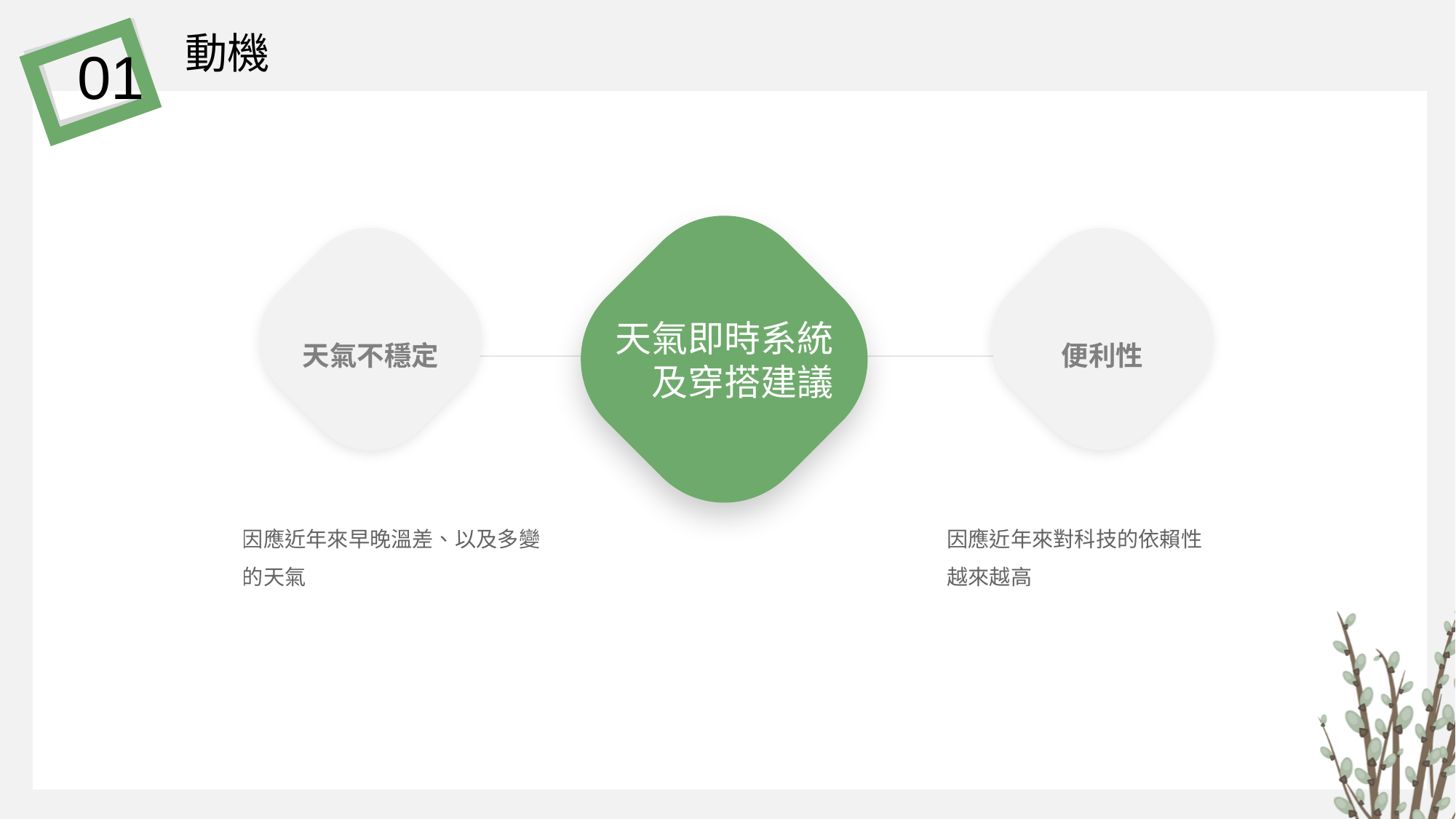

動機
01

天氣即時系統
及穿搭建議
天氣不穩定
便利性
因應近年來早晚溫差、以及多變的天氣
因應近年來對科技的依賴性越來越高